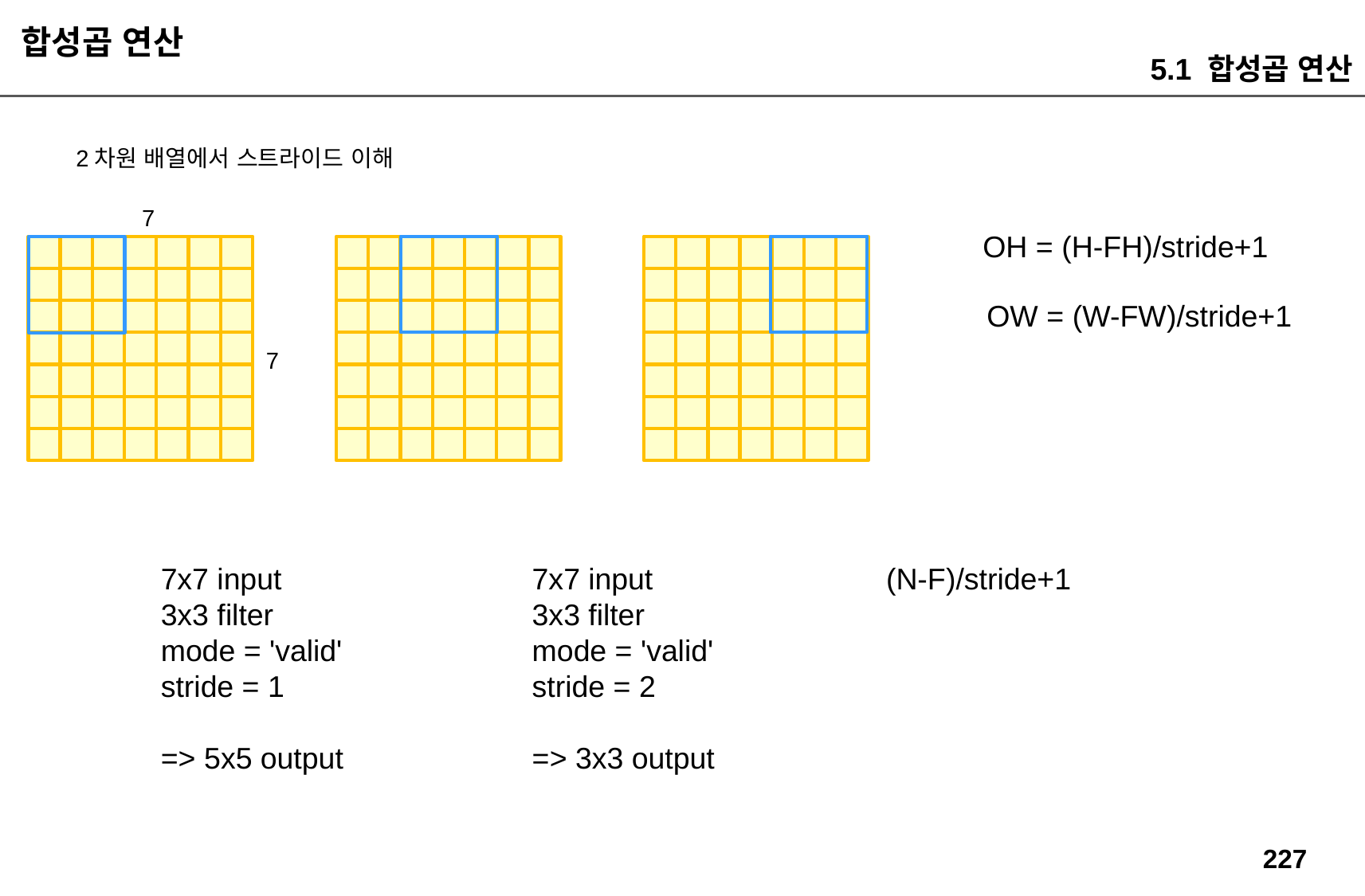

합성곱 연산
5.1 합성곱 연산
2차원 배열에서 스트라이드 이해
7
OH = (H-FH)/stride+1

OW = (W-FW)/stride+1

7

7x7 input
3x3 filter
mode = 'valid'
stride = 1

=> 5x5 output
7x7 input
3x3 filter
mode = 'valid'
stride = 2

=> 3x3 output
(N-F)/stride+1